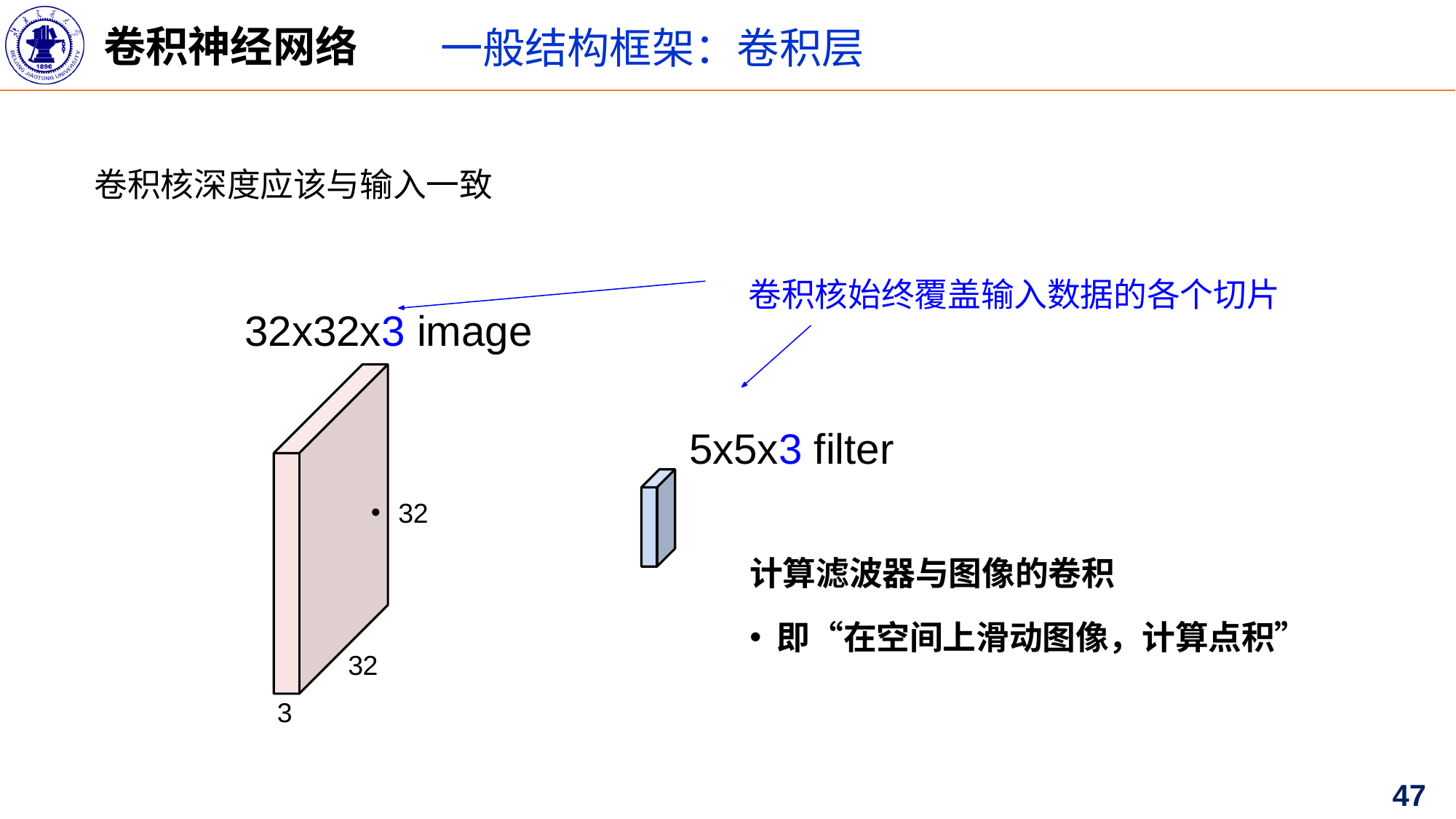

卷积神经网络
一般结构框架：卷积层
卷积核深度应该与输入一致
卷积核始终覆盖输入数据的各个切片

32x32x3 image

5x5x3 filter
32
计算滤波器与图像的卷积
即“在空间上滑动图像，计算点积”

32
3